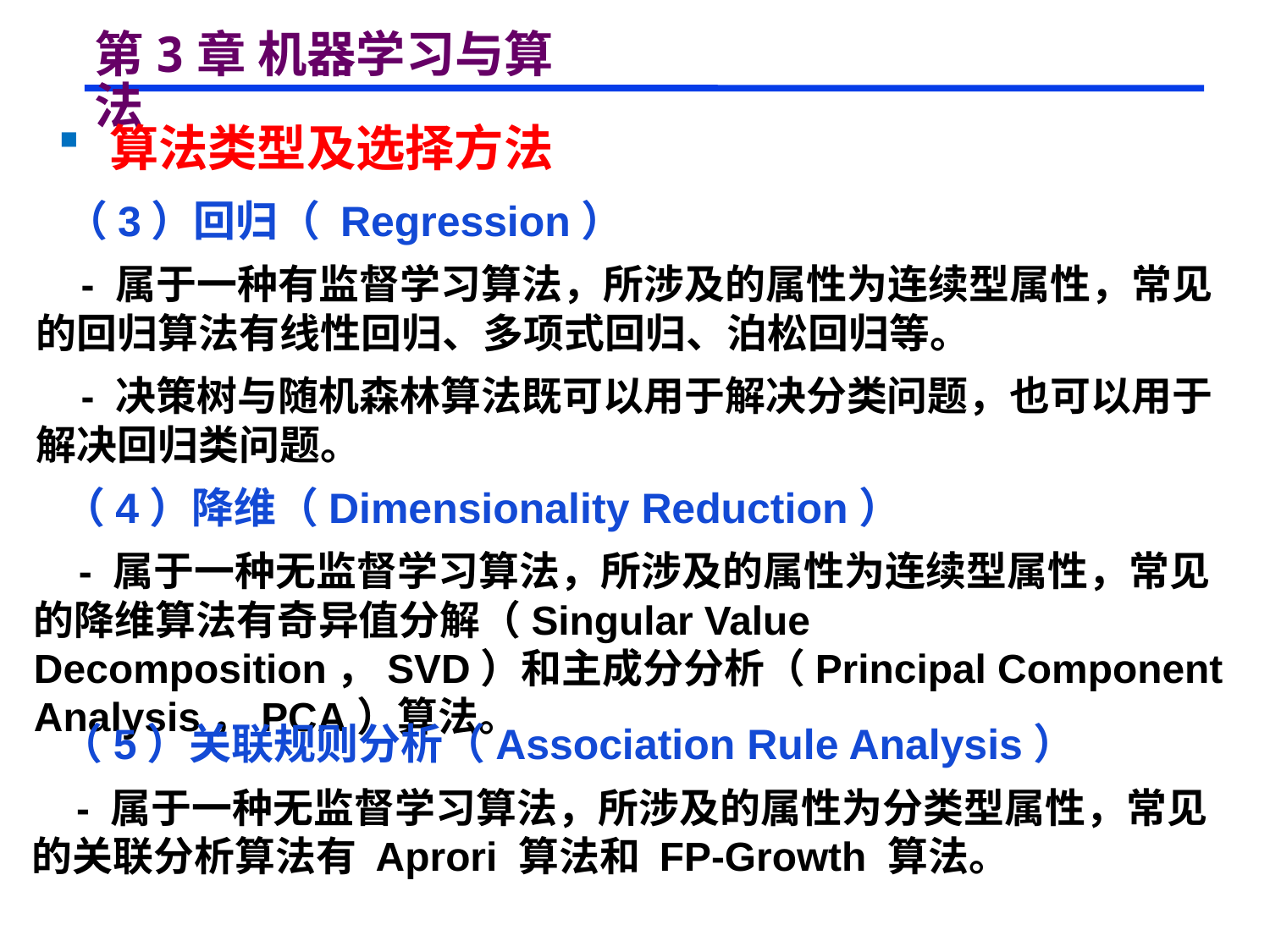

# 第3章 机器学习与算法
 算法类型及选择方法
  （3）回归（ Regression）
    - 属于一种有监督学习算法，所涉及的属性为连续型属性，常见的回归算法有线性回归、多项式回归、泊松回归等。
    - 决策树与随机森林算法既可以用于解决分类问题，也可以用于解决回归类问题。
  （4）降维（Dimensionality Reduction）
    - 属于一种无监督学习算法，所涉及的属性为连续型属性，常见的降维算法有奇异值分解（Singular Value Decomposition，SVD）和主成分分析（Principal Component Analysis，PCA）算法。
  （5）关联规则分析（Association Rule Analysis）
    - 属于一种无监督学习算法，所涉及的属性为分类型属性，常见的关联分析算法有 Aprori 算法和 FP-Growth 算法。